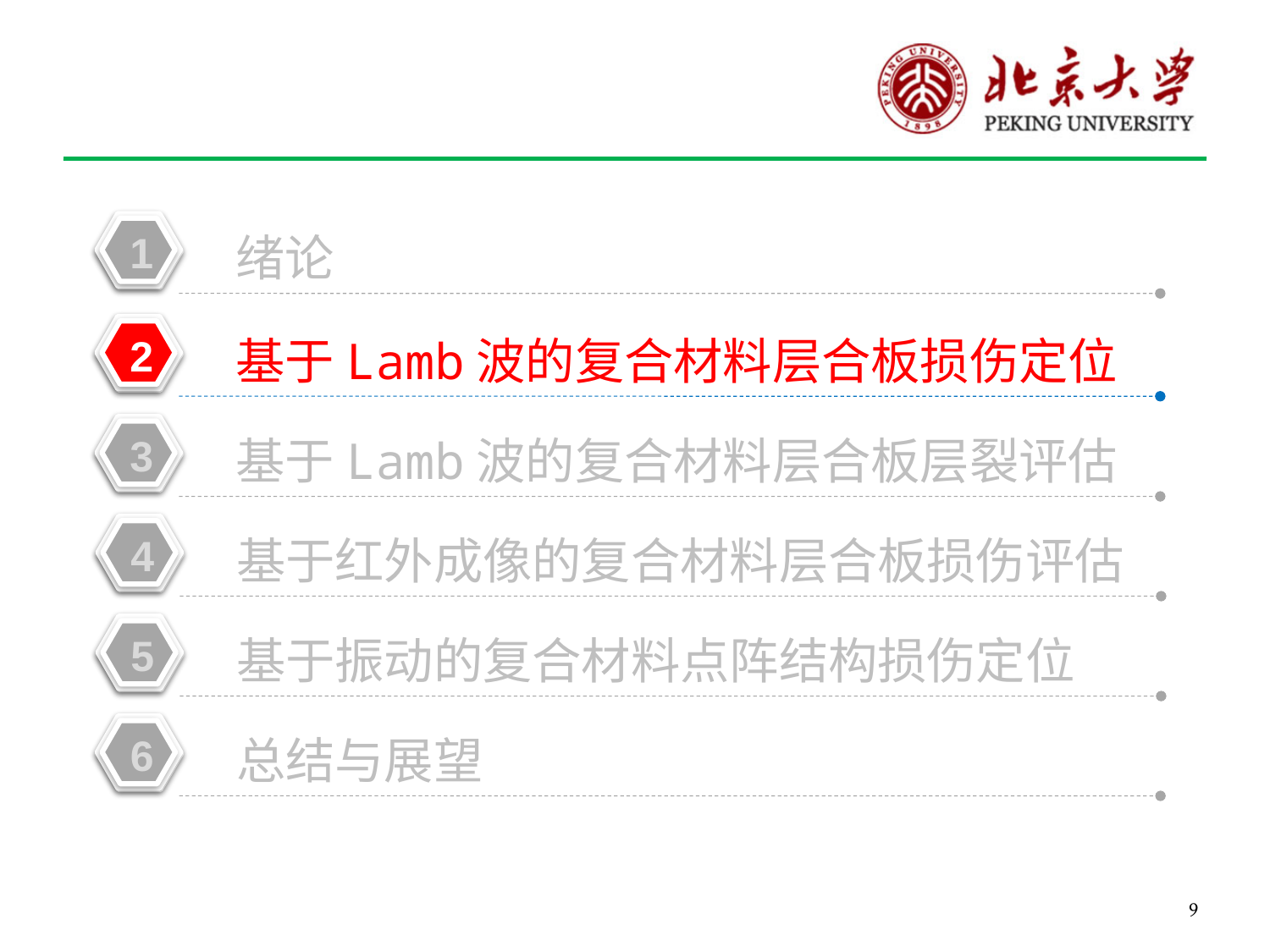

1
 绪论

2
 基于Lamb波的复合材料层合板损伤定位

3
 基于Lamb波的复合材料层合板层裂评估

4
 基于红外成像的复合材料层合板损伤评估

5
 基于振动的复合材料点阵结构损伤定位

6
 总结与展望

9